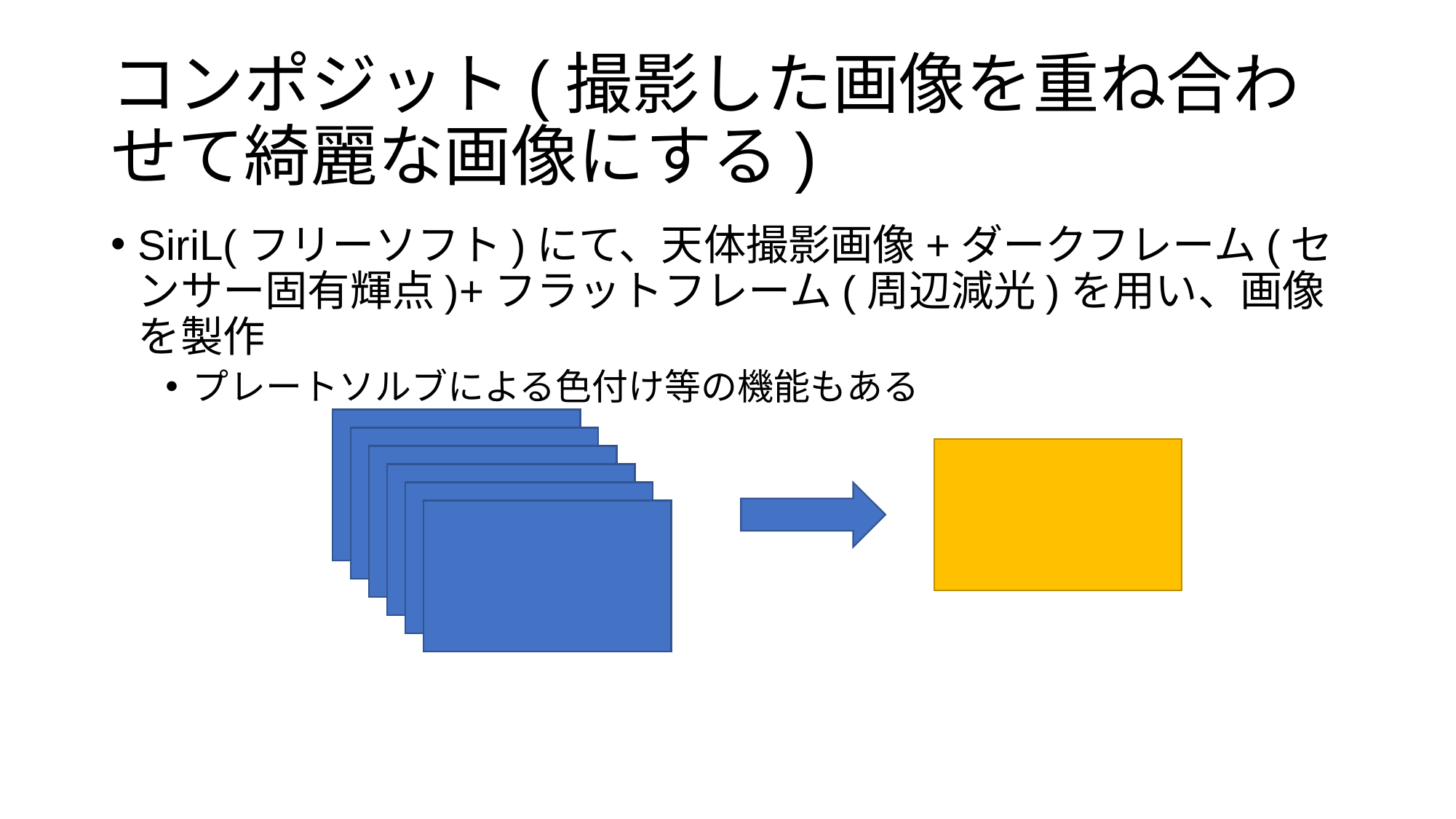

# コンポジット(撮影した画像を重ね合わせて綺麗な画像にする)
SiriL(フリーソフト)にて、天体撮影画像+ダークフレーム(センサー固有輝点)+フラットフレーム(周辺減光)を用い、画像を製作
プレートソルブによる色付け等の機能もある